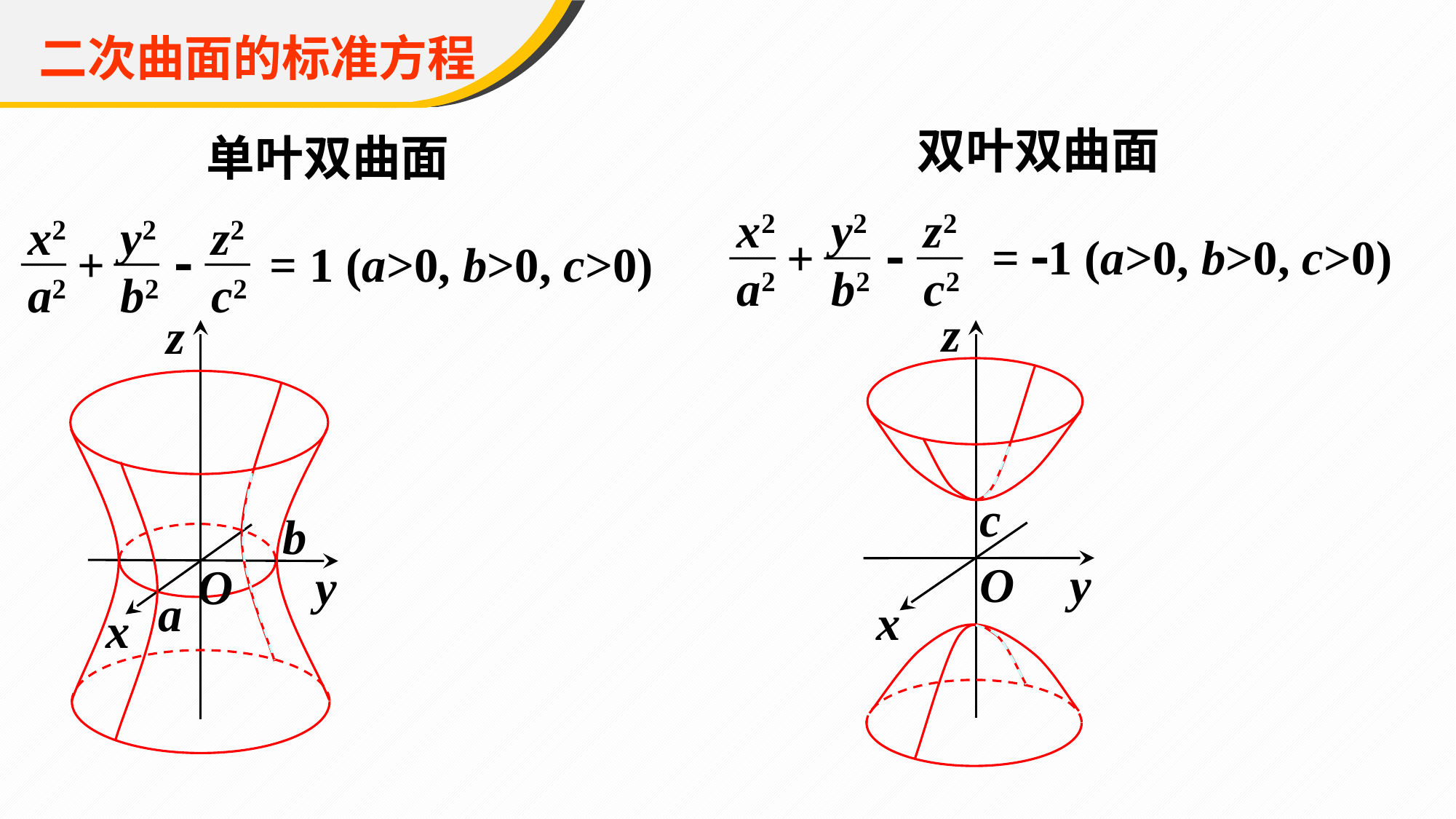

二次曲面的标准方程
双叶双曲面
单叶双曲面
x2
a2
y2
b2
z2
c2
−
= −1 (a>0, b>0, c>0)
+

x2
a2
y2
b2
z2
c2
−
+
= 1 (a>0, b>0, c>0)

z

O
y

x
z

O
y

x

a

c

b